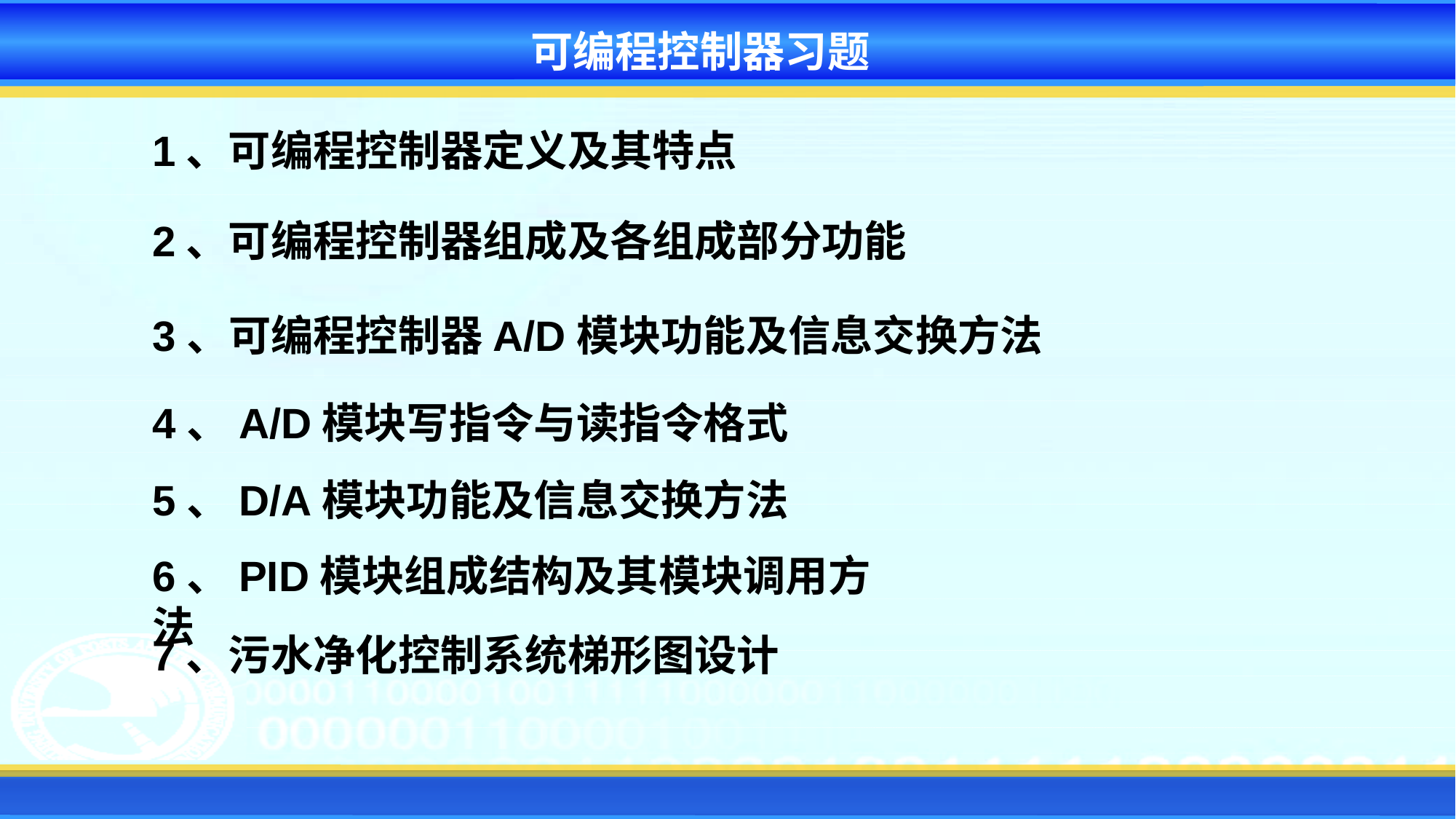

可编程控制器习题
1、可编程控制器定义及其特点
2、可编程控制器组成及各组成部分功能
3、可编程控制器A/D模块功能及信息交换方法
4、A/D模块写指令与读指令格式
5、D/A模块功能及信息交换方法
6、PID模块组成结构及其模块调用方法
7、污水净化控制系统梯形图设计